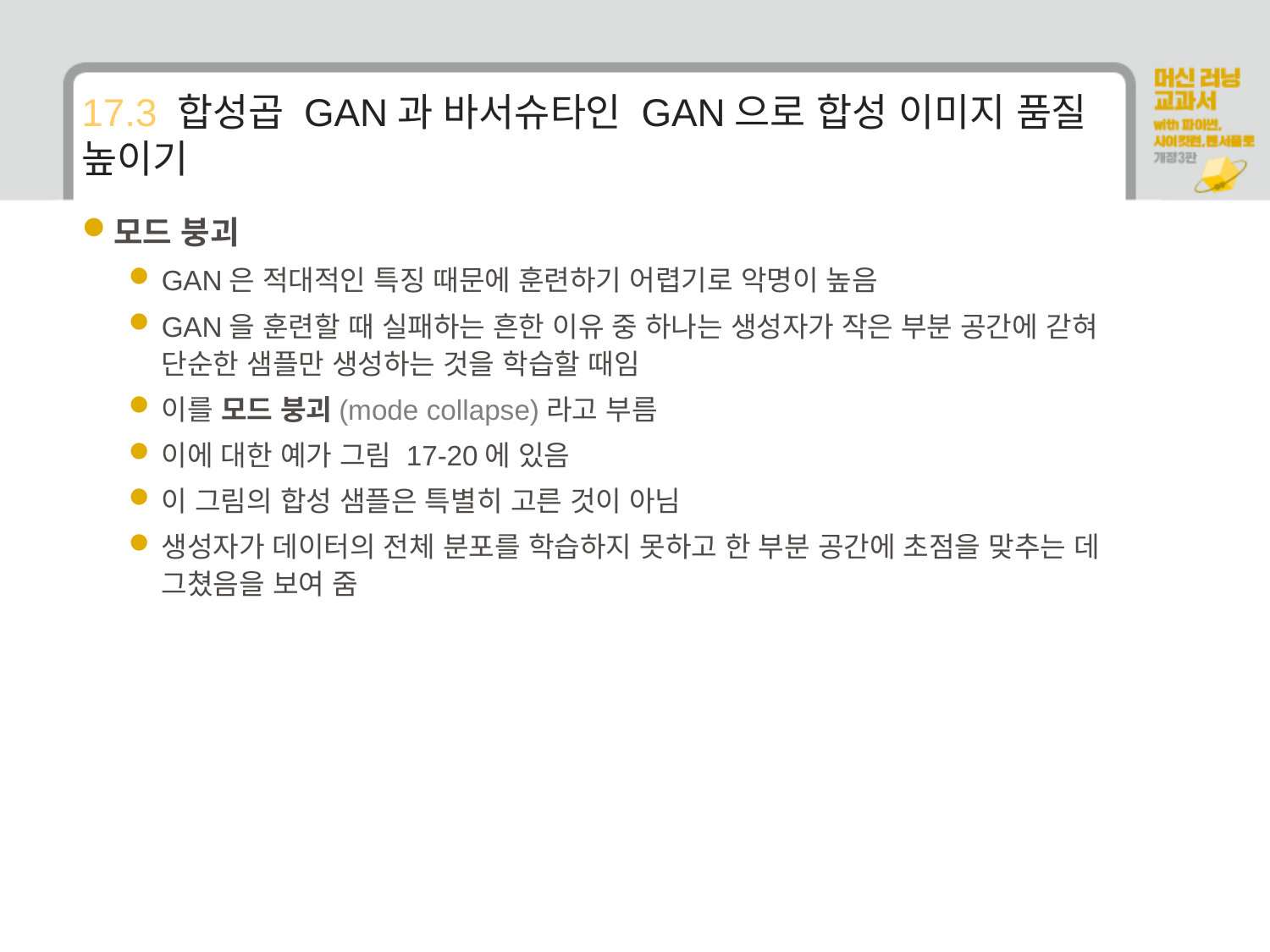

# 17.3 합성곱 GAN과 바서슈타인 GAN으로 합성 이미지 품질 높이기
모드 붕괴
GAN은 적대적인 특징 때문에 훈련하기 어렵기로 악명이 높음
GAN을 훈련할 때 실패하는 흔한 이유 중 하나는 생성자가 작은 부분 공간에 갇혀 단순한 샘플만 생성하는 것을 학습할 때임
이를 모드 붕괴(mode collapse)라고 부름
이에 대한 예가 그림 17-20에 있음
이 그림의 합성 샘플은 특별히 고른 것이 아님
생성자가 데이터의 전체 분포를 학습하지 못하고 한 부분 공간에 초점을 맞추는 데 그쳤음을 보여 줌